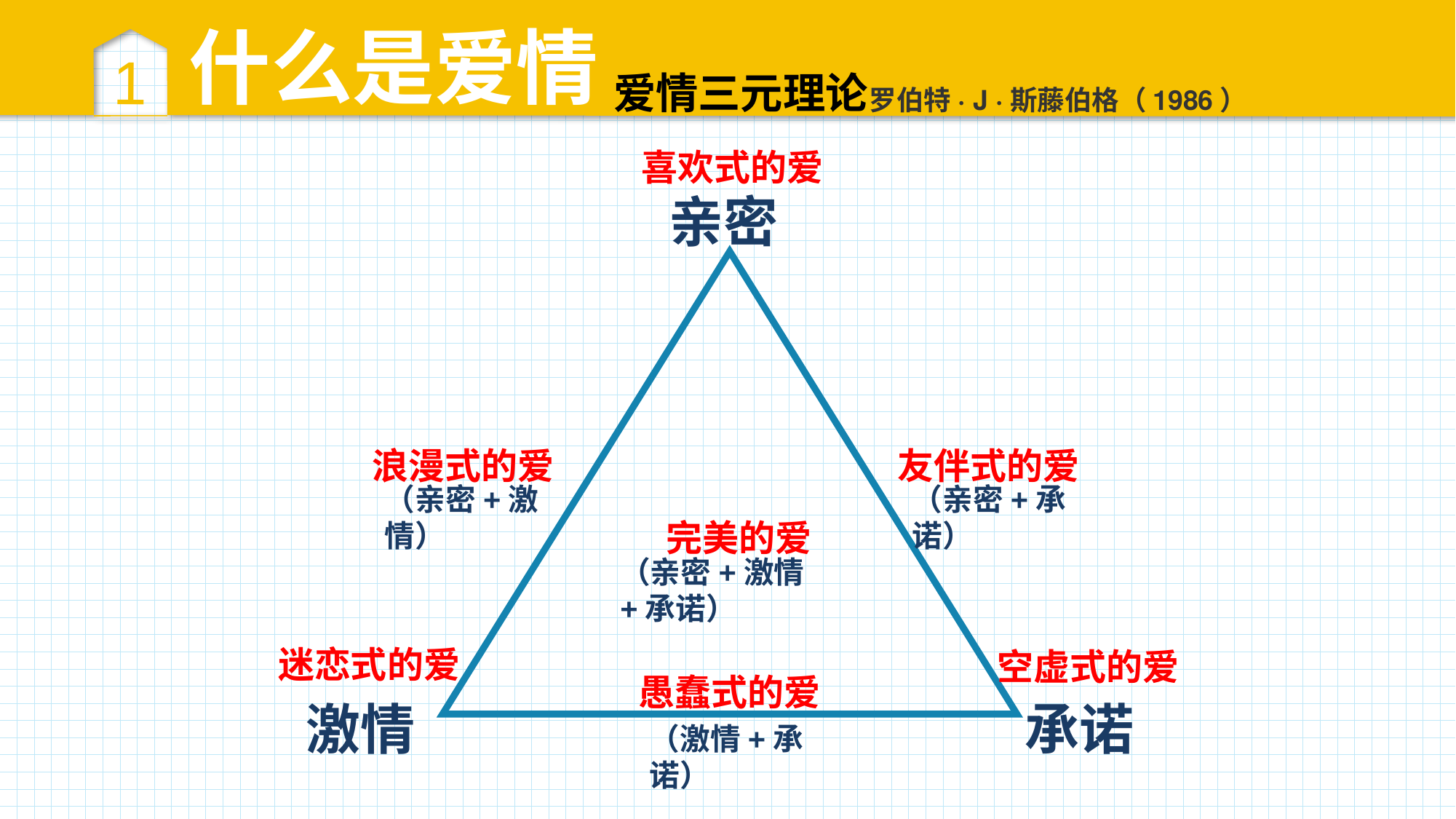

1
什么是爱情
爱情三元理论
罗伯特· J ·斯藤伯格（1986）
喜欢式的爱
亲密

浪漫式的爱
友伴式的爱
（亲密+激情）
（亲密+承诺）
完美的爱
（亲密+激情+承诺）
迷恋式的爱
空虚式的爱
激情
承诺
愚蠢式的爱
（激情+承诺）